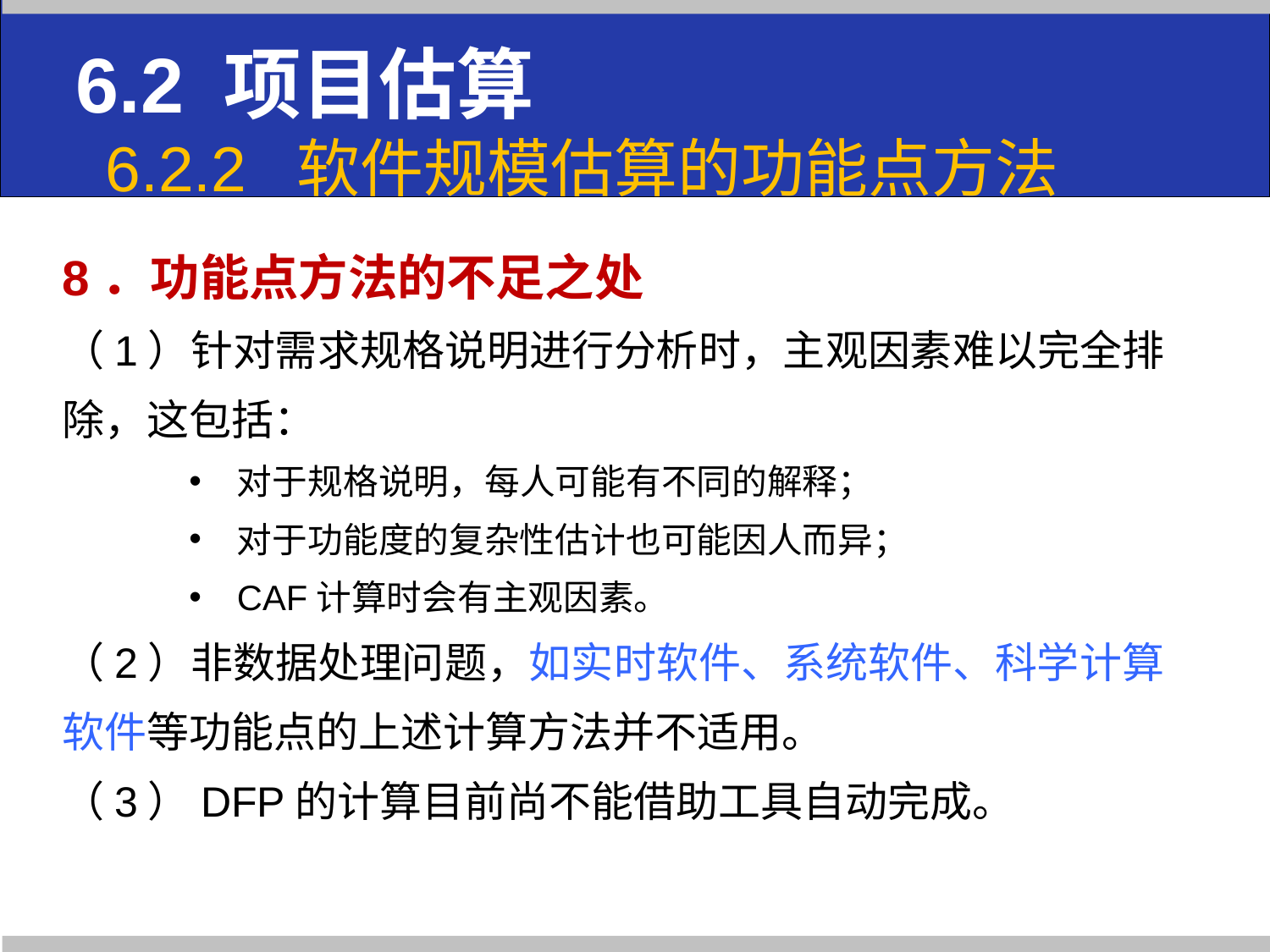

6.2 项目估算
 6.2.2  软件规模估算的功能点方法
8．功能点方法的不足之处
（1）针对需求规格说明进行分析时，主观因素难以完全排
除，这包括：
对于规格说明，每人可能有不同的解释；
对于功能度的复杂性估计也可能因人而异；
CAF计算时会有主观因素。
（2）非数据处理问题，如实时软件、系统软件、科学计算
软件等功能点的上述计算方法并不适用。
（3）DFP的计算目前尚不能借助工具自动完成。

744